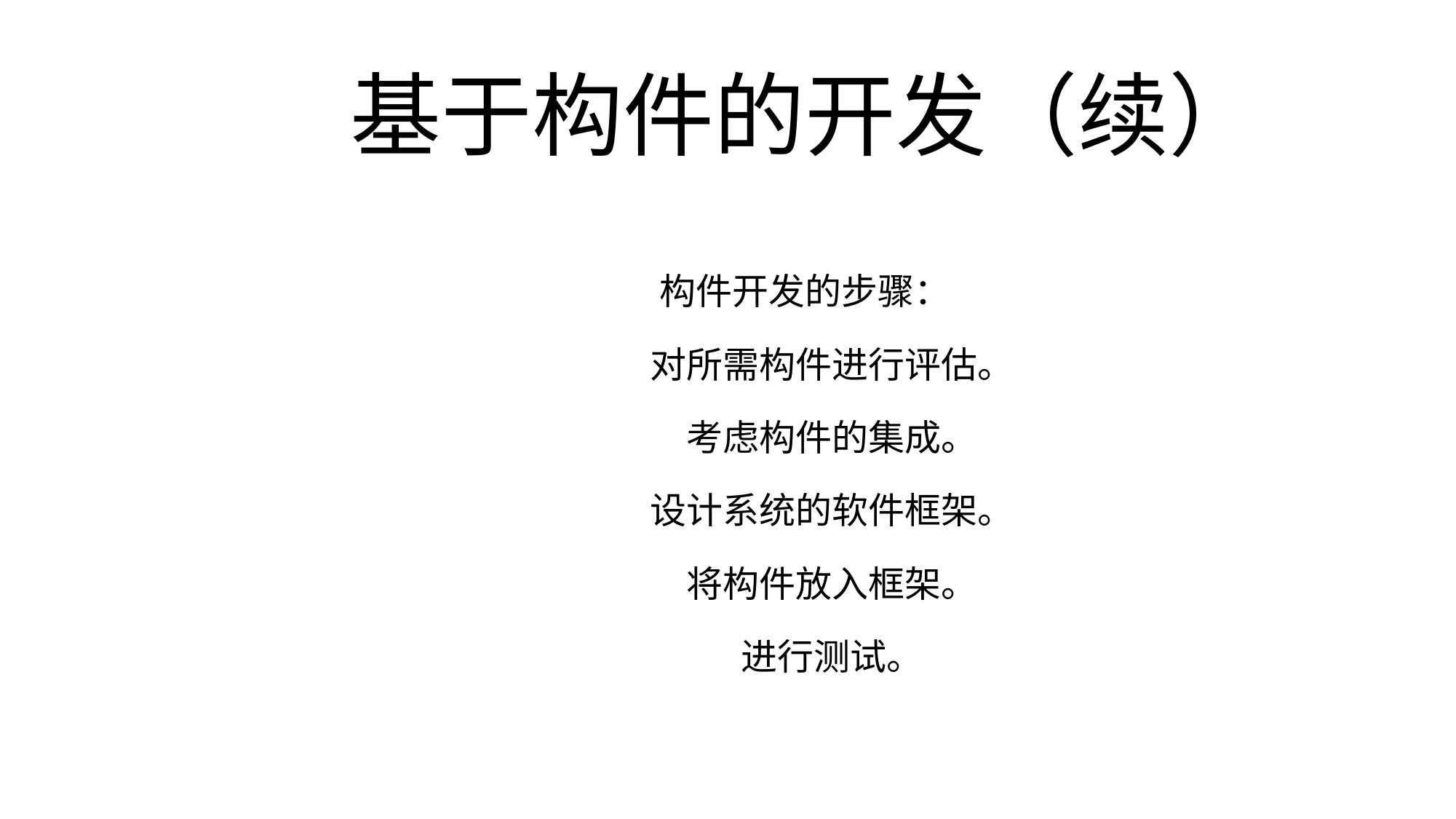

基于构件的开发（续）
构件开发的步骤：
对所需构件进行评估。
考虑构件的集成。
设计系统的软件框架。
将构件放入框架。
进行测试。